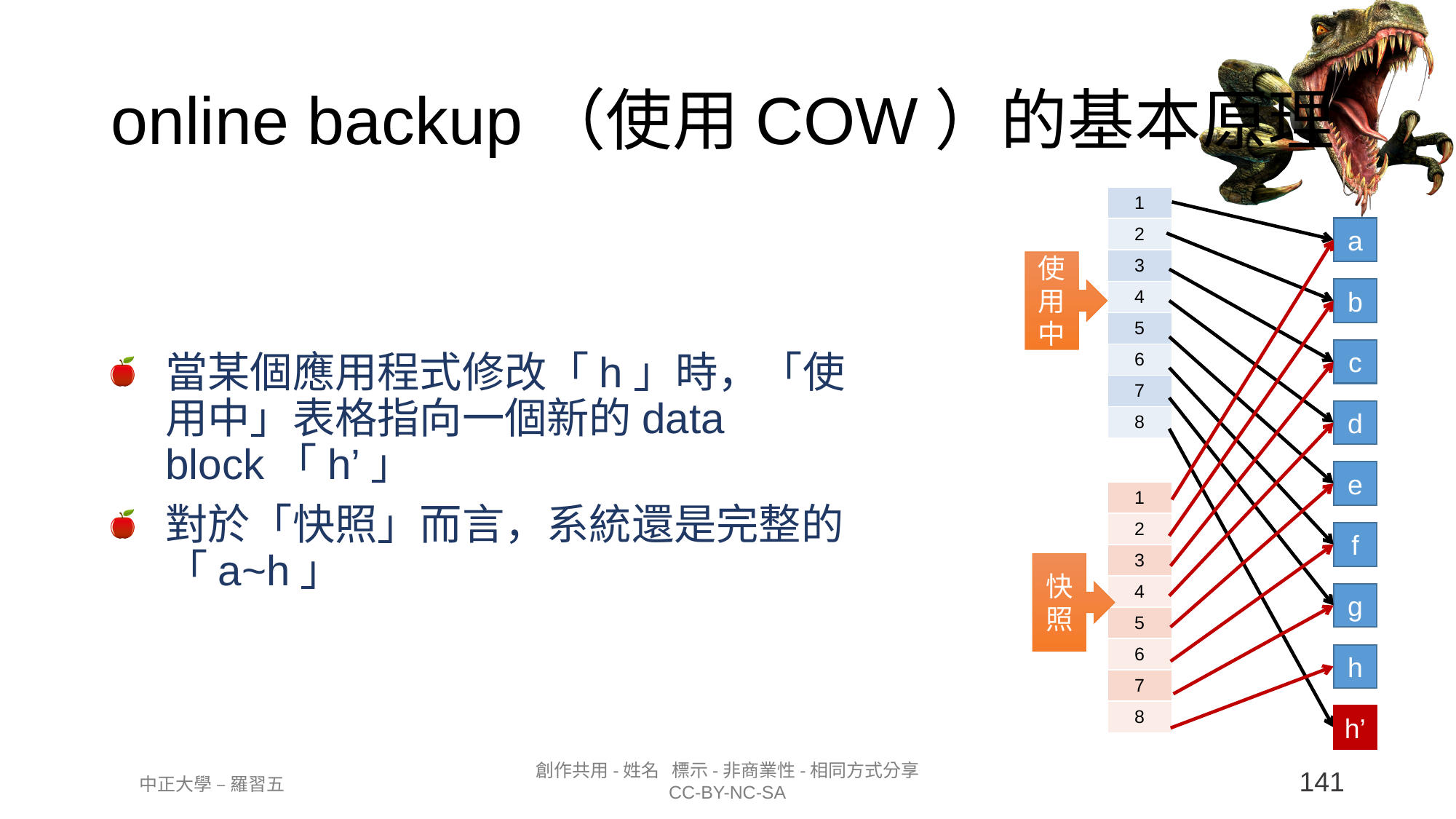

# online backup（使用COW）的基本原理
| 1 |
| --- |
| 2 |
| 3 |
| 4 |
| 5 |
| 6 |
| 7 |
| 8 |
當某個應用程式修改「h」時，「使用中」表格指向一個新的data block「h’」
對於「快照」而言，系統還是完整的「a~h」
a
使用中
b
c
d
e
| 1 |
| --- |
| 2 |
| 3 |
| 4 |
| 5 |
| 6 |
| 7 |
| 8 |
f
快照
g
h
h’